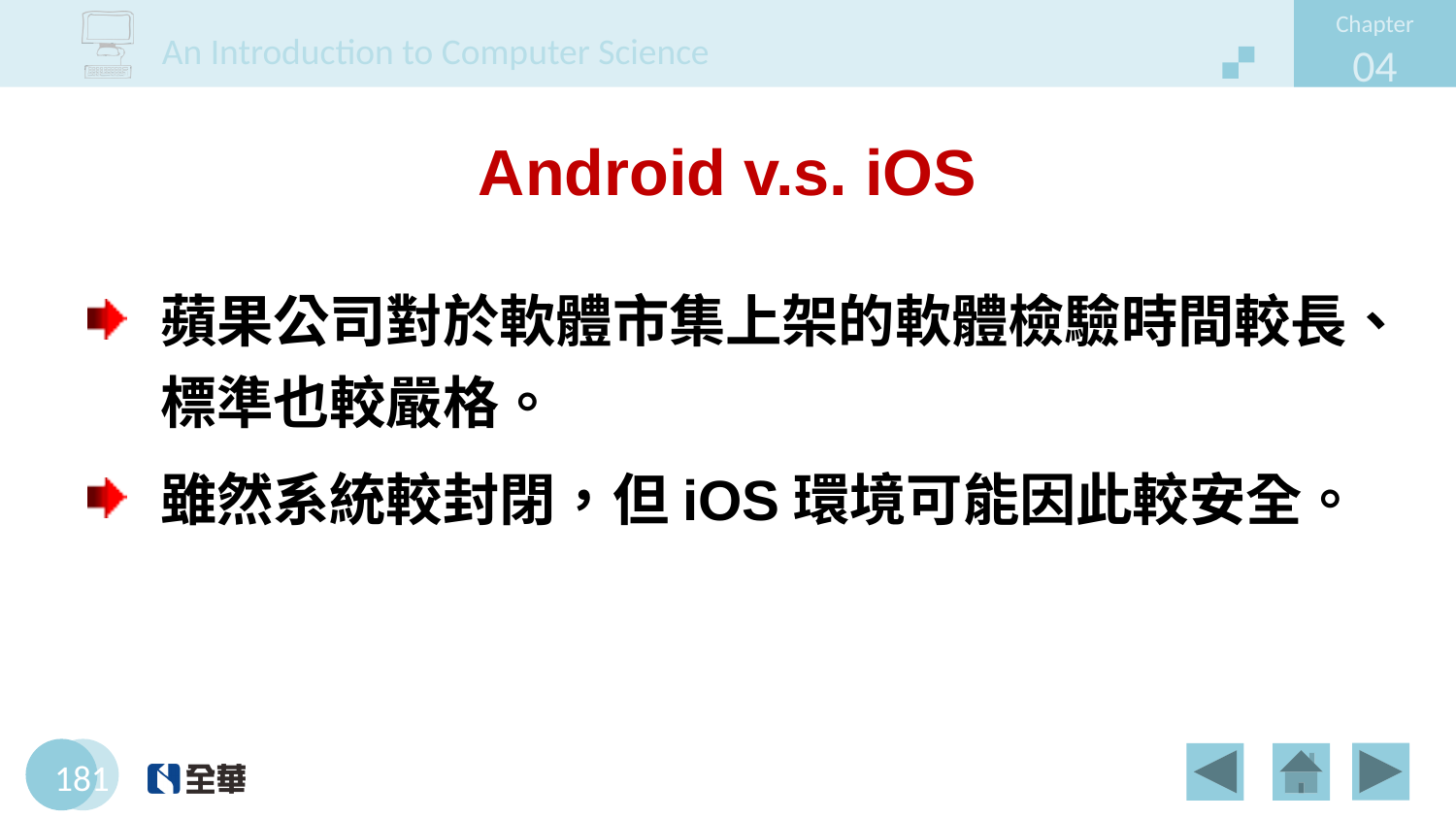

# Android v.s. iOS
蘋果公司對於軟體市集上架的軟體檢驗時間較長、標準也較嚴格。
雖然系統較封閉，但iOS環境可能因此較安全。